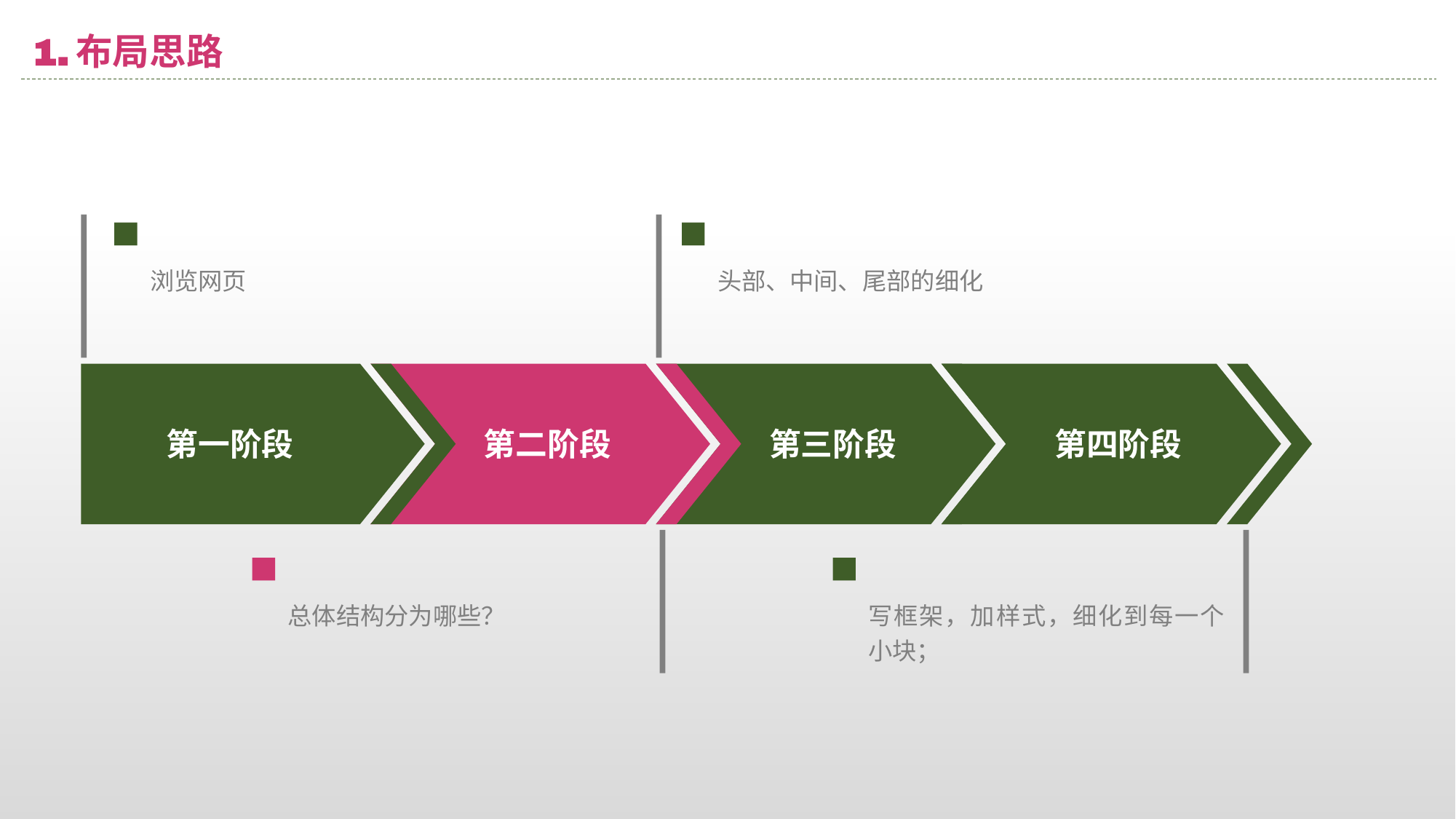

# 1.布局思路

浏览网页
头部、中间、尾部的细化

第一阶段
第二阶段
第三阶段
第四阶段

总体结构分为哪些？
写框架，加样式，细化到每一个小块；